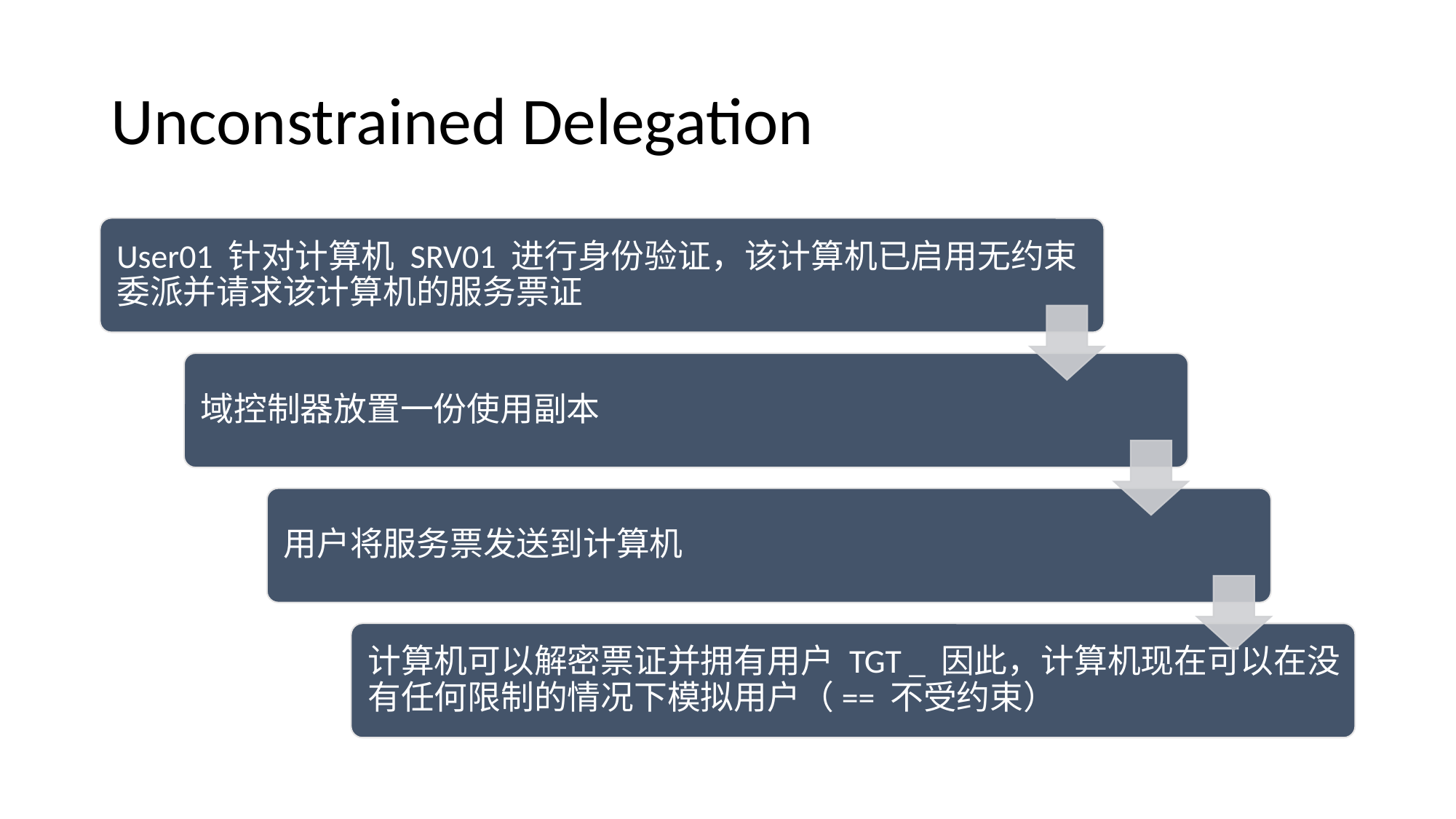

# Unconstrained Delegation
User01 针对计算机 SRV01 进行身份验证，该计算机已启用无约束委派并请求该计算机的服务票证
域控制器放置一份使用副本
用户将服务票发送到计算机
计算机可以解密票证并拥有用户 TGT _ 因此，计算机现在可以在没有任何限制的情况下模拟用户（== 不受约束）